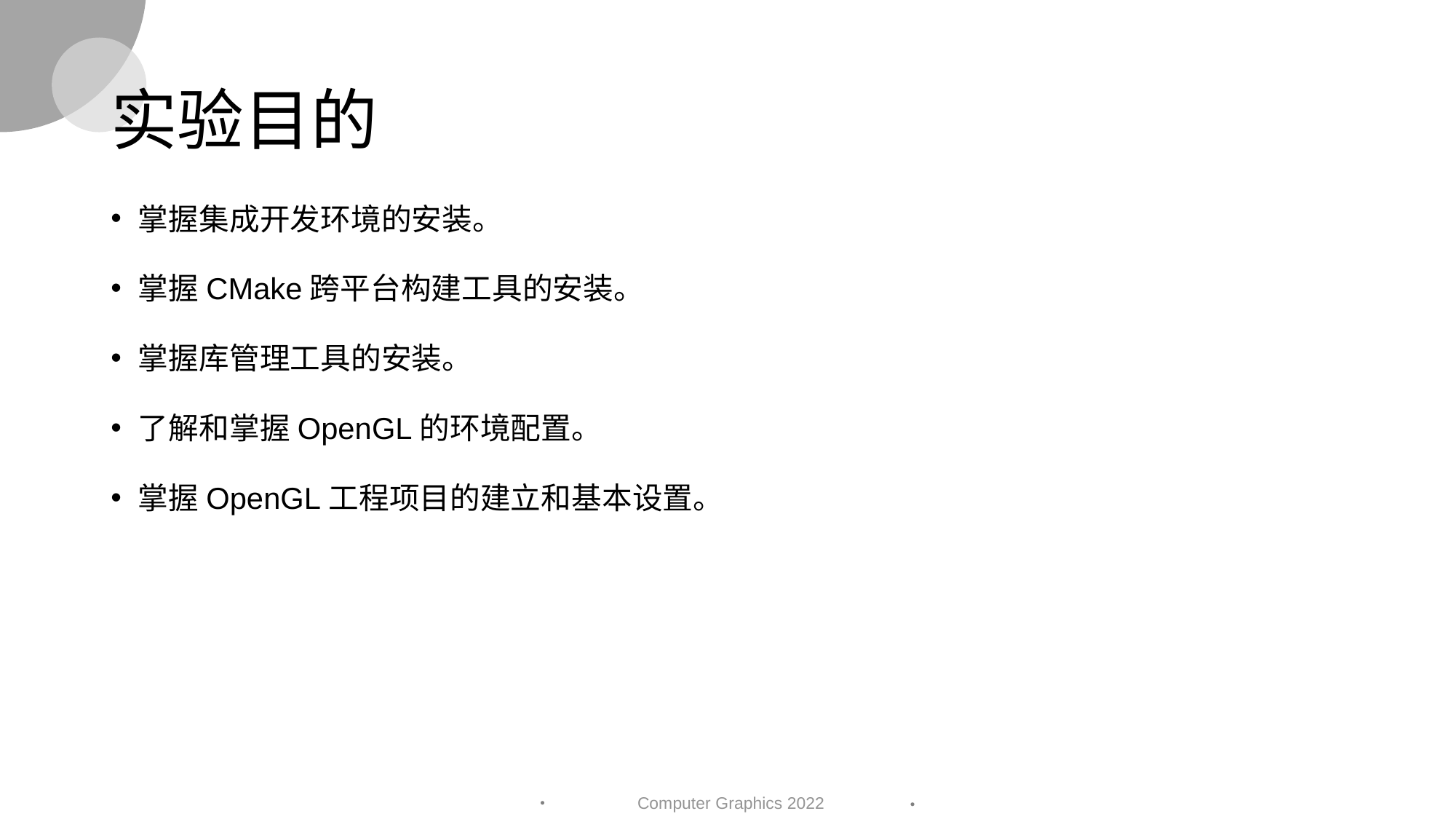

# 实验目的
掌握集成开发环境的安装。
掌握CMake跨平台构建工具的安装。
掌握库管理工具的安装。
了解和掌握OpenGL的环境配置。
掌握OpenGL工程项目的建立和基本设置。